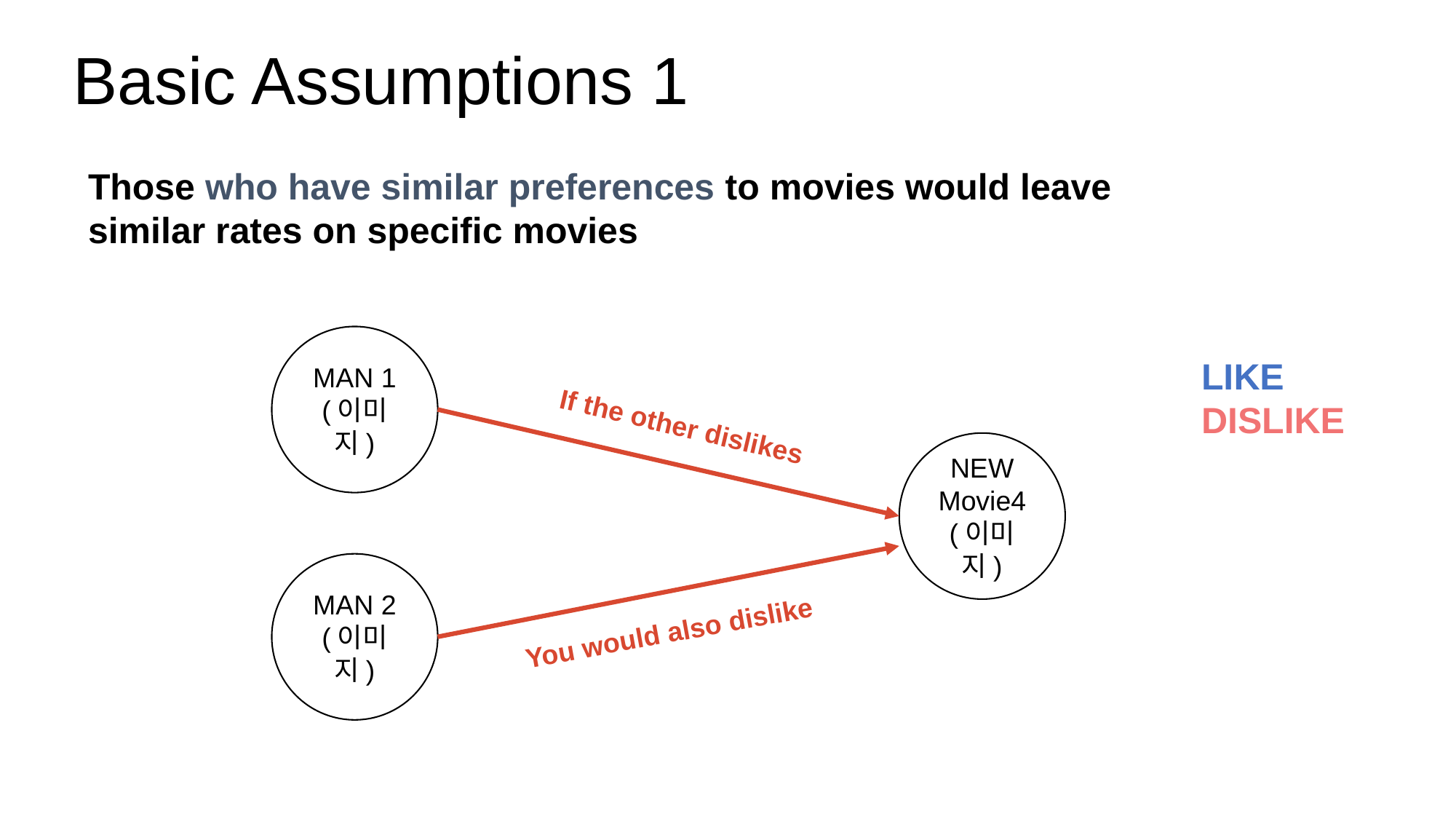

# Basic Assumptions 1
Those who have similar preferences to movies would leave
similar rates on specific movies

MAN 1
(이미지)
LIKE
DISLIKE
If the other dislikes
NEW
Movie4
(이미지)
MAN 2
(이미지)
You would also dislike